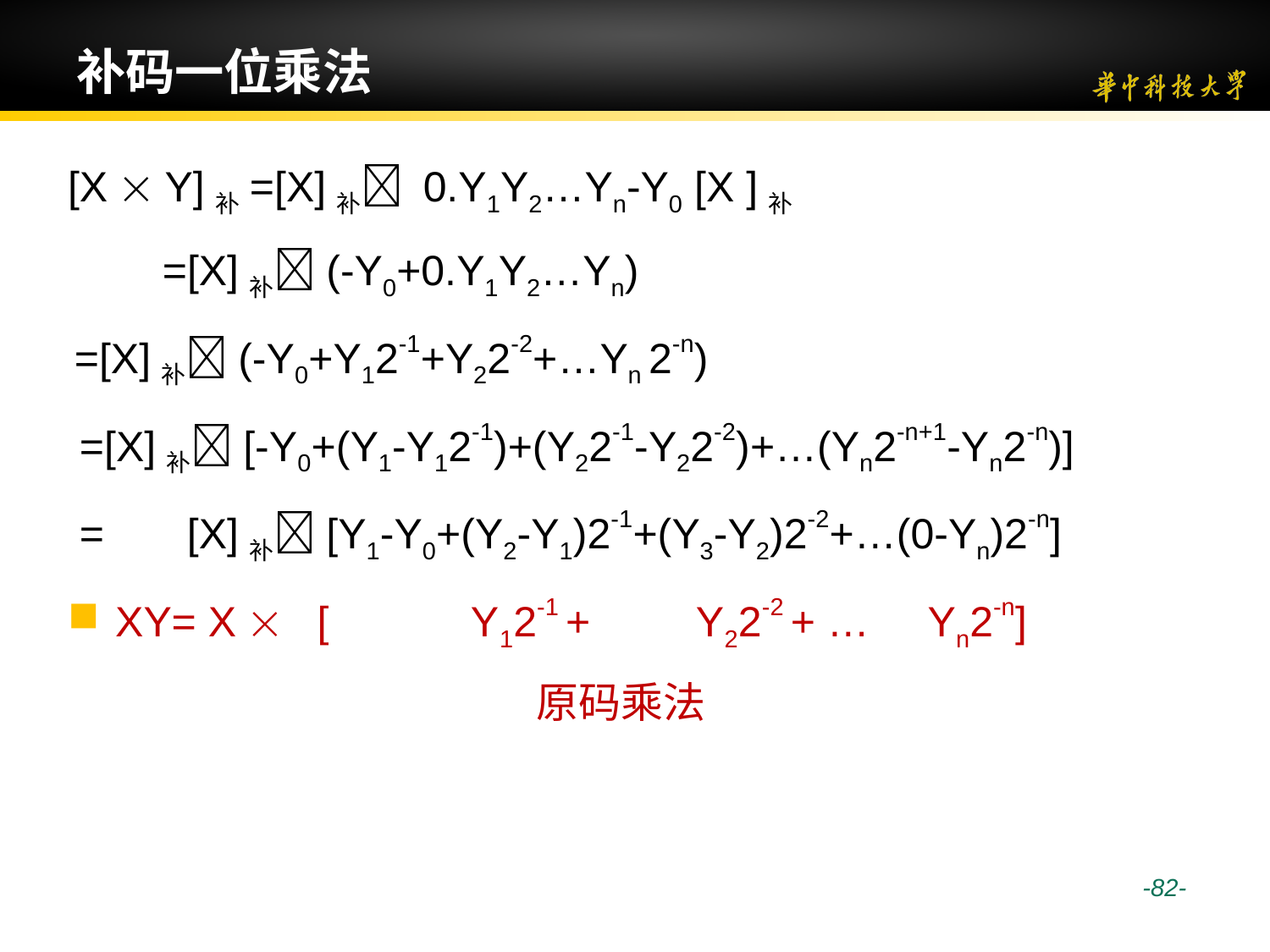

# 补码一位乘法
[X × Y]补=[X]补× 0.Y1Y2…Yn-Y0 [X ]补
              =[X]补×(-Y0+0.Y1Y2…Yn)
 =[X]补×(-Y0+Y12-1+Y22-2+…Yn 2-n)
 =[X]补×[-Y0+(Y1-Y12-1)+(Y22-1-Y22-2)+…(Yn2-n+1-Yn2-n)]
 =       [X]补×[Y1-Y0+(Y2-Y1)2-1+(Y3-Y2)2-2+…(0-Yn)2-n]
XY= X ×   [            Y12-1 +         Y22-2 + …     Yn2-n]
原码乘法

 -82-